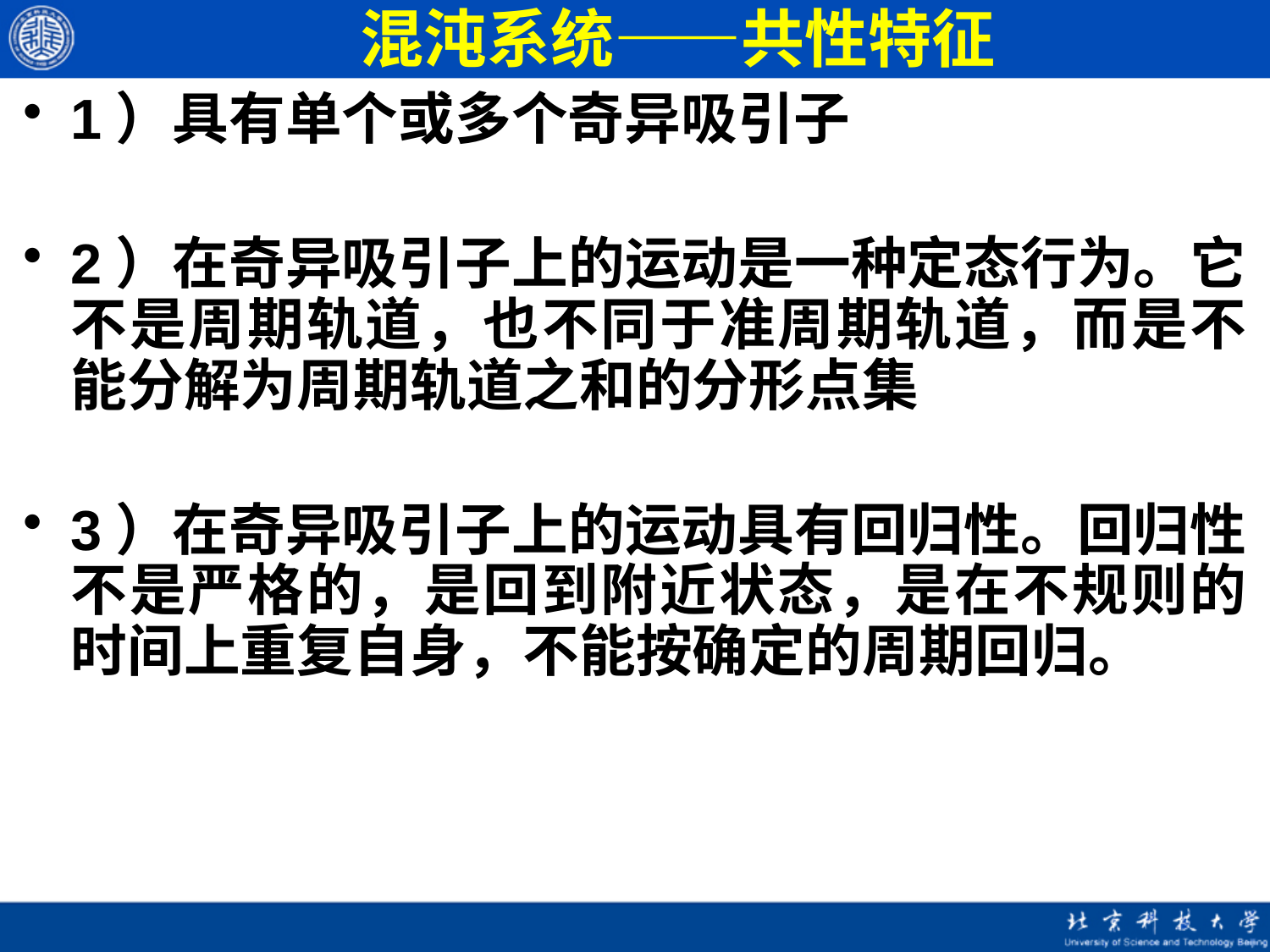

# 混沌系统——共性特征
1）具有单个或多个奇异吸引子

2）在奇异吸引子上的运动是一种定态行为。它不是周期轨道，也不同于准周期轨道，而是不能分解为周期轨道之和的分形点集

3）在奇异吸引子上的运动具有回归性。回归性不是严格的，是回到附近状态，是在不规则的时间上重复自身，不能按确定的周期回归。